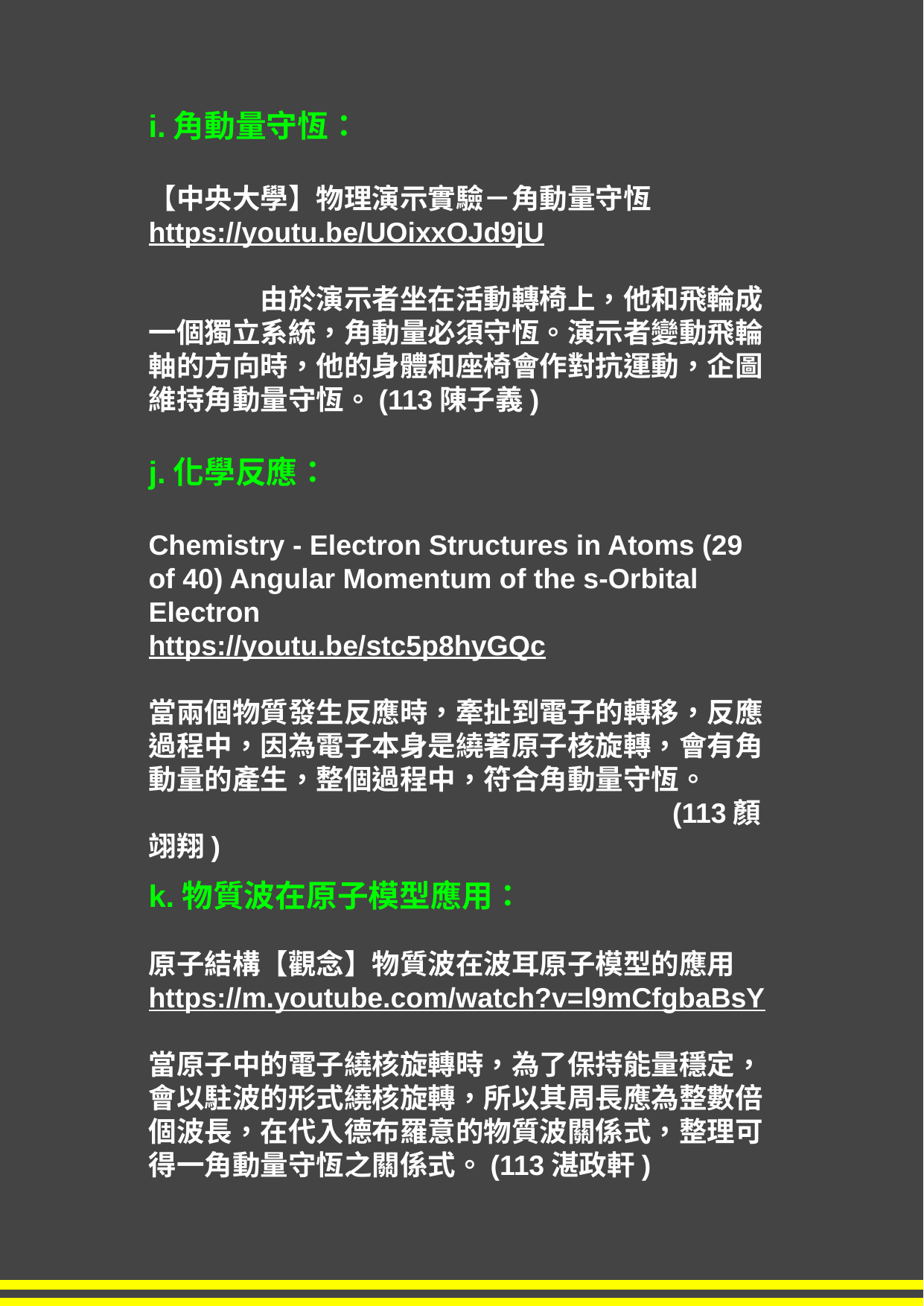

i.角動量守恆：

【中央大學】物理演示實驗－角動量守恆
https://youtu.be/UOixxOJd9jU

	由於演示者坐在活動轉椅上，他和飛輪成一個獨立系統，角動量必須守恆。演示者變動飛輪軸的方向時，他的身體和座椅會作對抗運動，企圖維持角動量守恆。(113陳子義)
j.化學反應：

Chemistry - Electron Structures in Atoms (29 of 40) Angular Momentum of the s-Orbital Electron
https://youtu.be/stc5p8hyGQc

當兩個物質發生反應時，牽扯到電子的轉移，反應過程中，因為電子本身是繞著原子核旋轉，會有角動量的產生，整個過程中，符合角動量守恆。
                                                                   (113顏翊翔)
k.物質波在原子模型應用：

原子結構【觀念】物質波在波耳原子模型的應用
https://m.youtube.com/watch?v=l9mCfgbaBsY

當原子中的電子繞核旋轉時，為了保持能量穩定，會以駐波的形式繞核旋轉，所以其周長應為整數倍個波長，在代入德布羅意的物質波關係式，整理可得一角動量守恆之關係式。(113湛政軒)